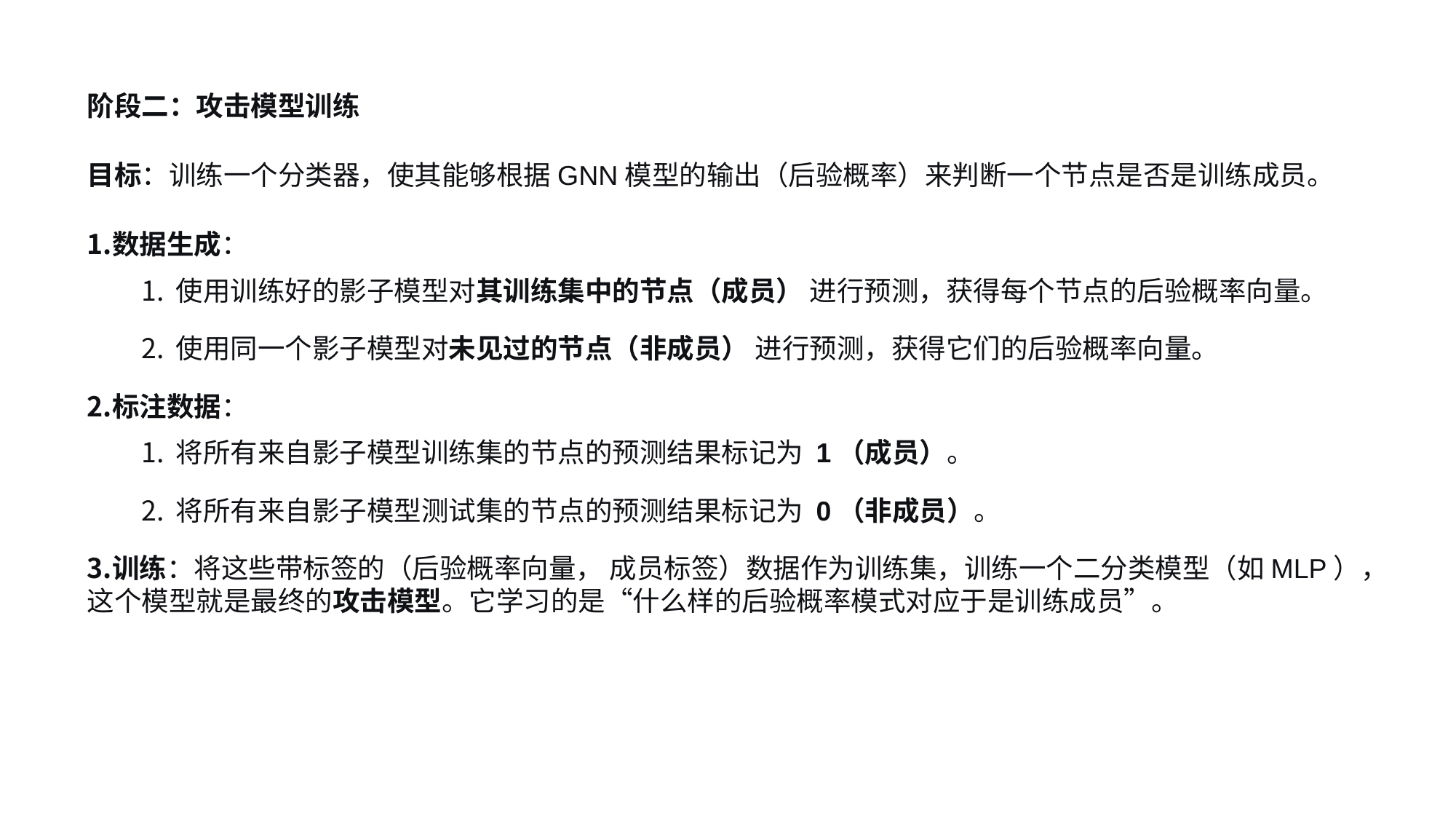

阶段二：攻击模型训练
目标：训练一个分类器，使其能够根据GNN模型的输出（后验概率）来判断一个节点是否是训练成员。
数据生成：
使用训练好的影子模型对其训练集中的节点（成员） 进行预测，获得每个节点的后验概率向量。
使用同一个影子模型对未见过的节点（非成员） 进行预测，获得它们的后验概率向量。
标注数据：
将所有来自影子模型训练集的节点的预测结果标记为 1（成员）。
将所有来自影子模型测试集的节点的预测结果标记为 0（非成员）。
训练：将这些带标签的（后验概率向量， 成员标签）数据作为训练集，训练一个二分类模型（如MLP），这个模型就是最终的攻击模型。它学习的是“什么样的后验概率模式对应于是训练成员”。